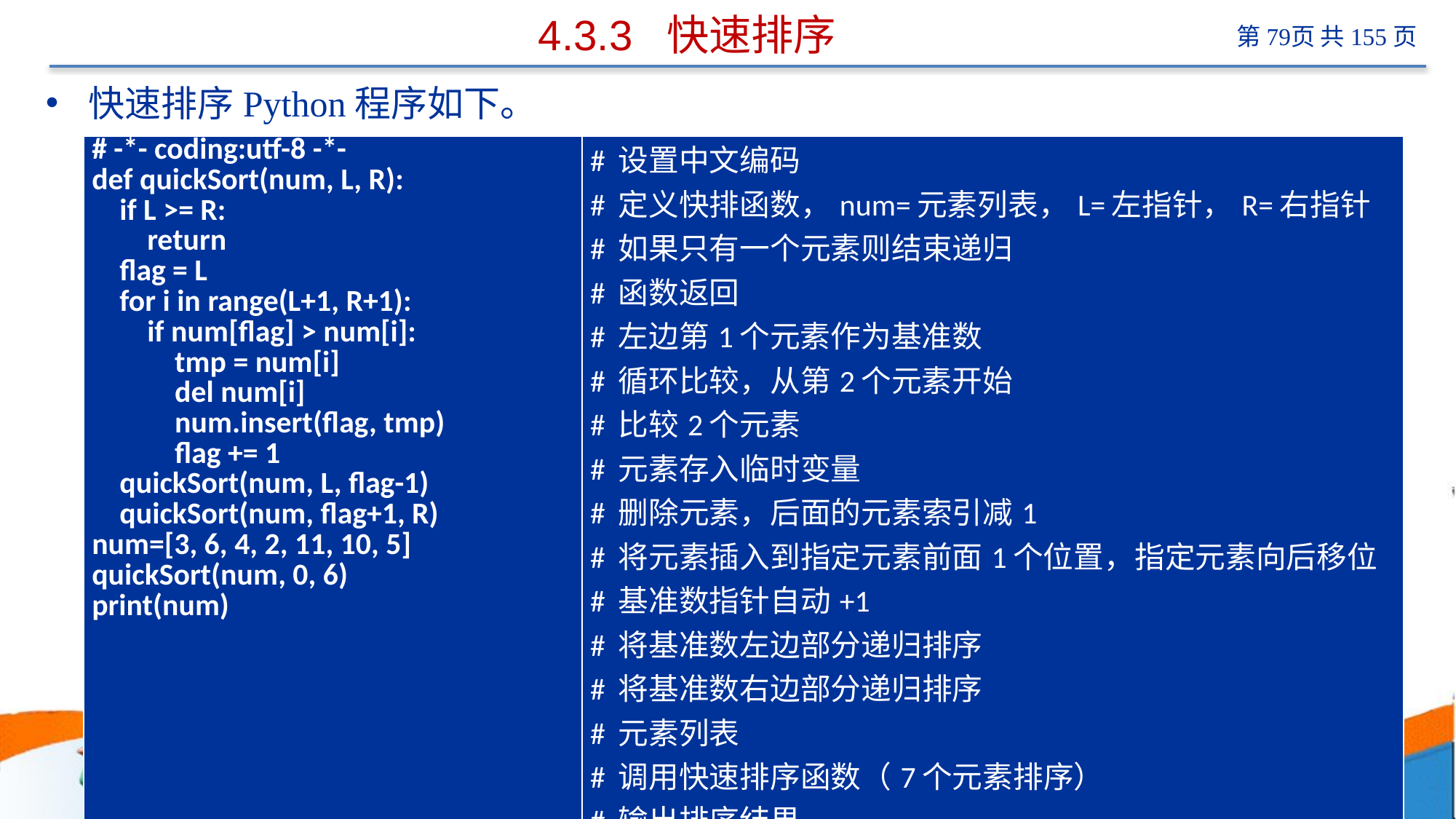

# 4.3.3  快速排序
快速排序Python程序如下。
| # -\*- coding:utf-8 -\*- def quickSort(num, L, R): if L >= R: return flag = L for i in range(L+1, R+1): if num[flag] > num[i]: tmp = num[i] del num[i] num.insert(flag, tmp) flag += 1 quickSort(num, L, flag-1) quickSort(num, flag+1, R) num=[3, 6, 4, 2, 11, 10, 5] quickSort(num, 0, 6) print(num) | # 设置中文编码 # 定义快排函数，num=元素列表，L=左指针，R=右指针 # 如果只有一个元素则结束递归 # 函数返回 # 左边第1个元素作为基准数 # 循环比较，从第2个元素开始 # 比较2个元素 # 元素存入临时变量 # 删除元素，后面的元素索引减1 # 将元素插入到指定元素前面1个位置，指定元素向后移位 # 基准数指针自动+1 # 将基准数左边部分递归排序 # 将基准数右边部分递归排序 # 元素列表 # 调用快速排序函数（7个元素排序） # 输出排序结果 |
| --- | --- |
| >>> [2, 3, 4, 5, 6, 10, 11] | # 程序执行输出 |